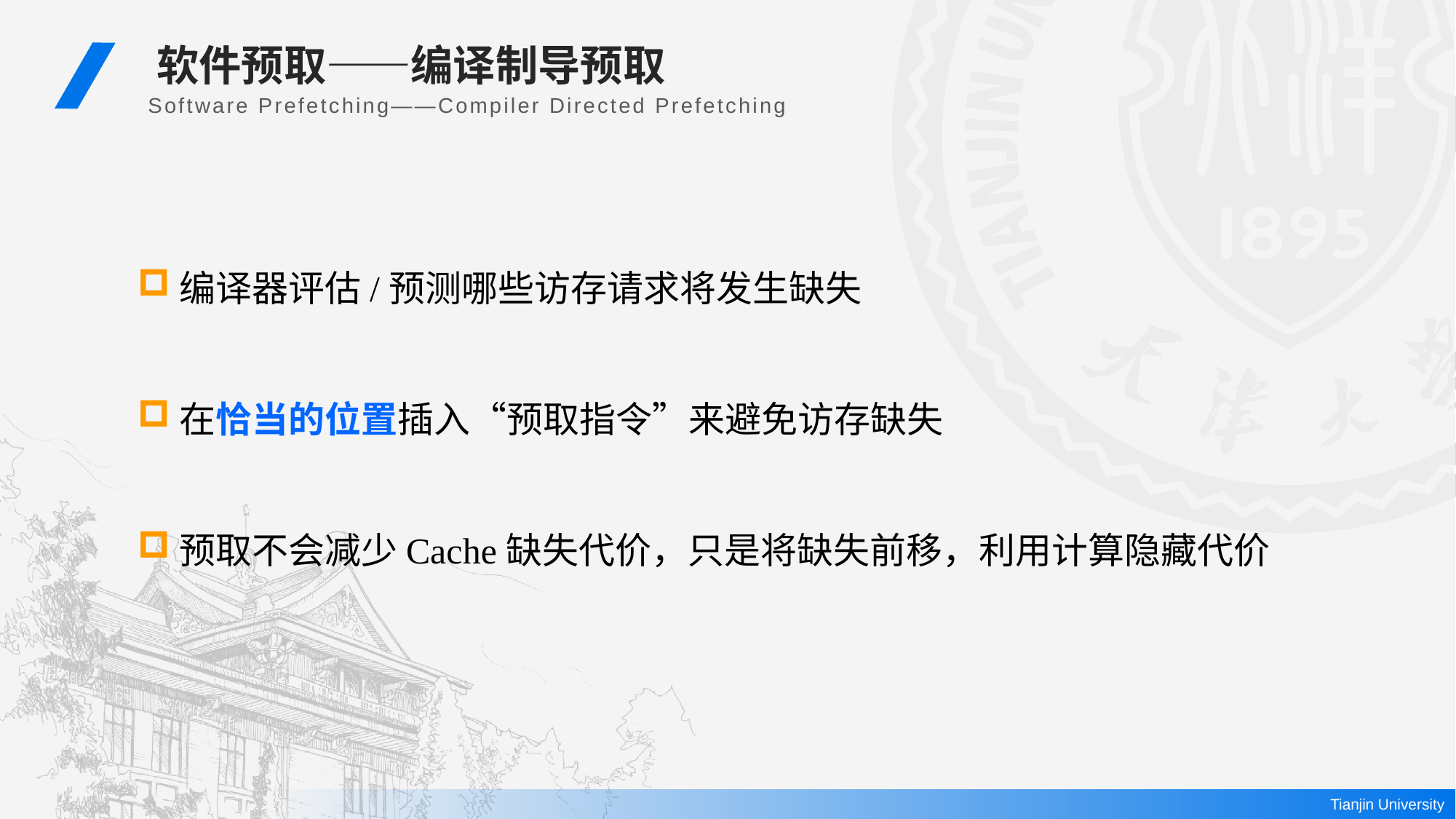

软件预取——编译制导预取
  Software Prefetching——Compiler Directed Prefetching
编译器评估/预测哪些访存请求将发生缺失

在恰当的位置插入“预取指令”来避免访存缺失

预取不会减少Cache缺失代价，只是将缺失前移，利用计算隐藏代价